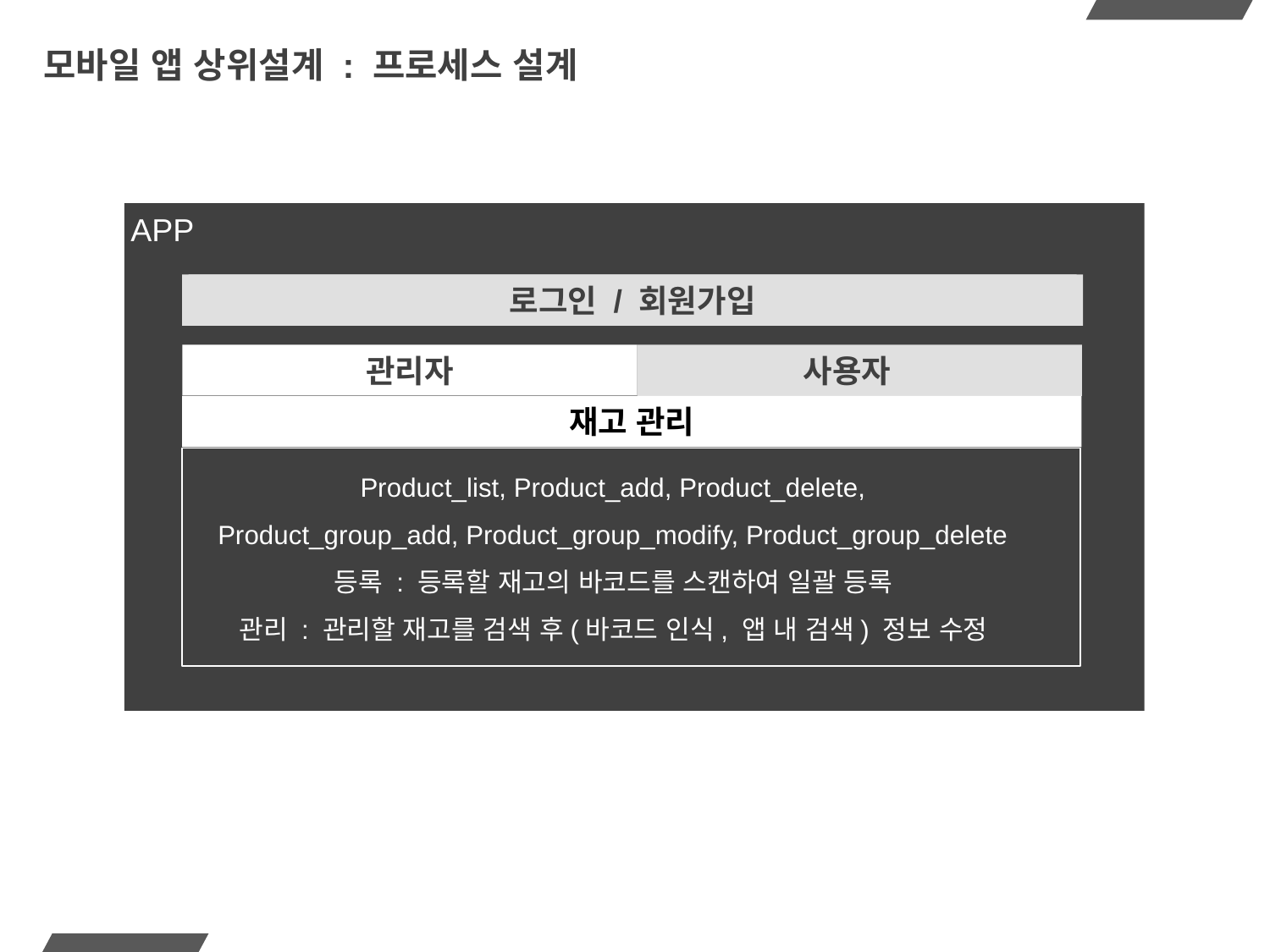

# 모바일 앱 상위설계 : 프로세스 설계
APP

로그인 / 회원가입
사용자
관리자

재고 관리
Product_list, Product_add, Product_delete,
Product_group_add, Product_group_modify, Product_group_delete
등록 : 등록할 재고의 바코드를 스캔하여 일괄 등록
관리 : 관리할 재고를 검색 후(바코드 인식, 앱 내 검색) 정보 수정